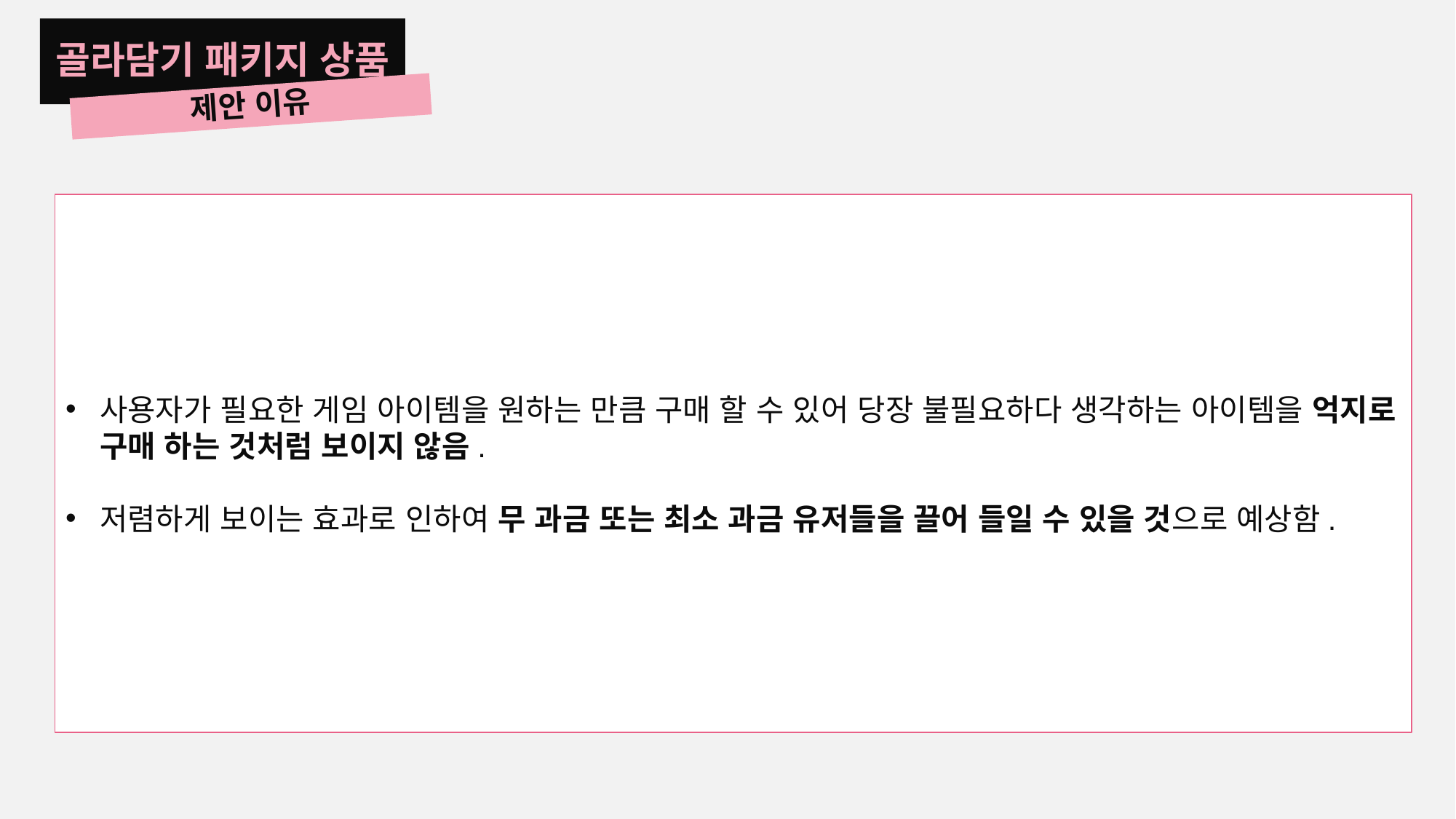

# 골라담기 패키지 상품
제안 이유
사용자가 필요한 게임 아이템을 원하는 만큼 구매 할 수 있어 당장 불필요하다 생각하는 아이템을 억지로 구매 하는 것처럼 보이지 않음.

저렴하게 보이는 효과로 인하여 무 과금 또는 최소 과금 유저들을 끌어 들일 수 있을 것으로 예상함.